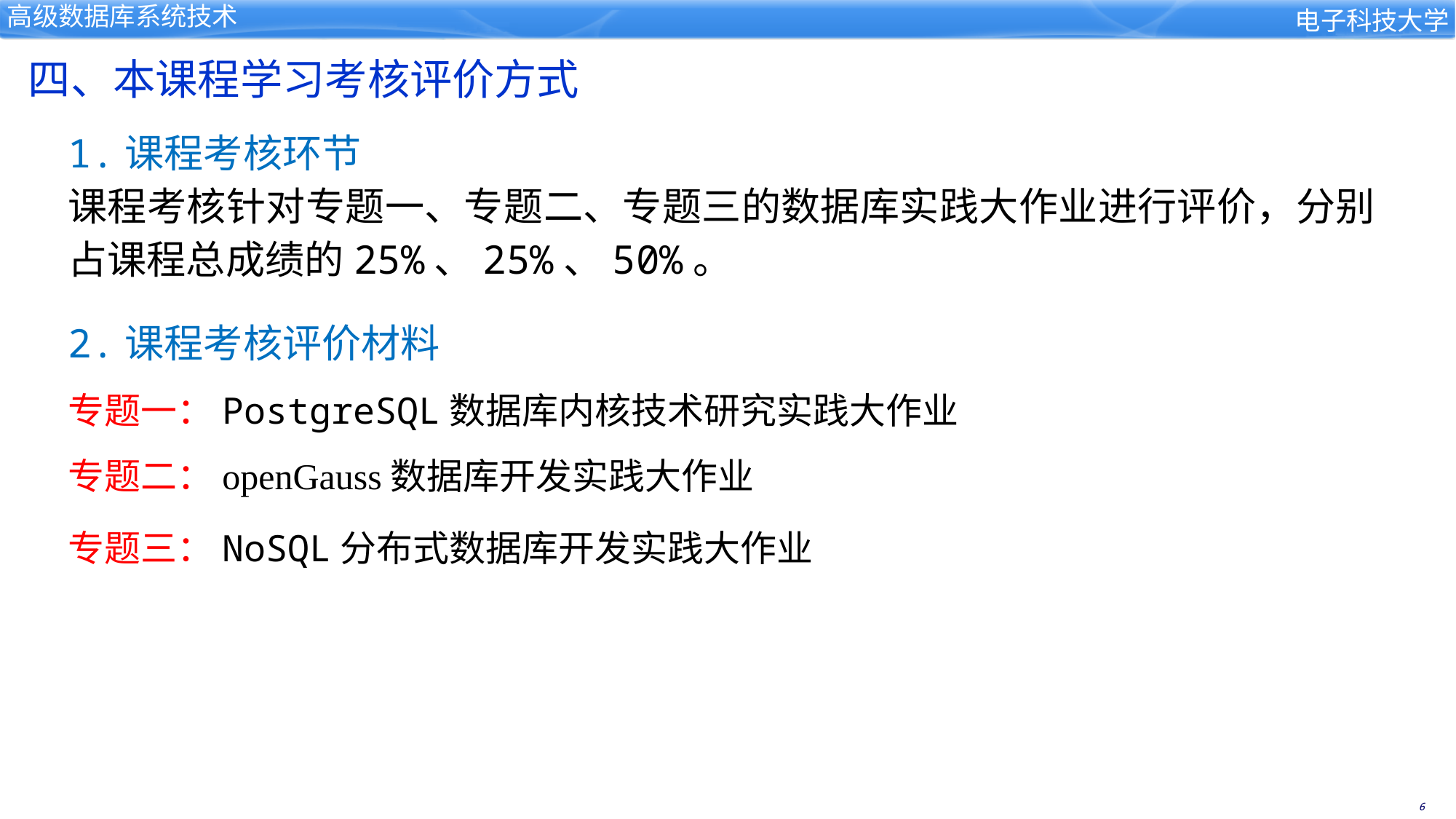

四、本课程学习考核评价方式
1.课程考核环节
课程考核针对专题一、专题二、专题三的数据库实践大作业进行评价，分别占课程总成绩的25%、25%、50%。
2.课程考核评价材料
专题一：PostgreSQL数据库内核技术研究实践大作业
专题二：openGauss数据库开发实践大作业
专题三：NoSQL分布式数据库开发实践大作业